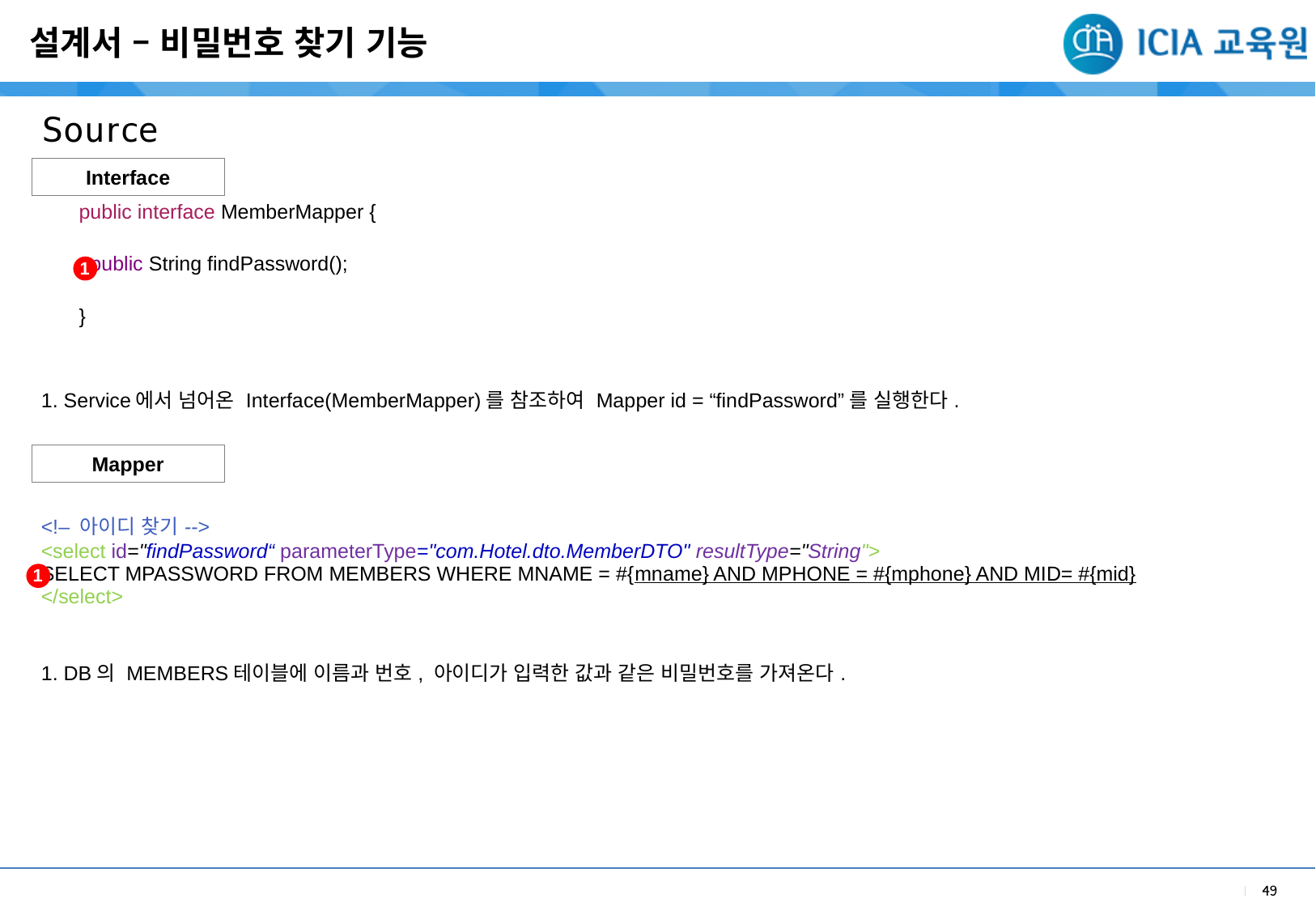

설계서 – 비밀번호 찾기 기능
Source
Interface
| public interface MemberMapper { public String findPassword(); } |
| --- |
| 1. Service에서 넘어온 Interface(MemberMapper)를 참조하여 Mapper id = “findPassword”를 실행한다. |
1

Mapper
| <!– 아이디 찾기--> <select id="findPassword“ parameterType="com.Hotel.dto.MemberDTO" resultType="String"> SELECT MPASSWORD FROM MEMBERS WHERE MNAME = #{mname} AND MPHONE = #{mphone} AND MID= #{mid} </select> |
| --- |
| 1. DB의 MEMBERS테이블에 이름과 번호, 아이디가 입력한 값과 같은 비밀번호를 가져온다. |
1